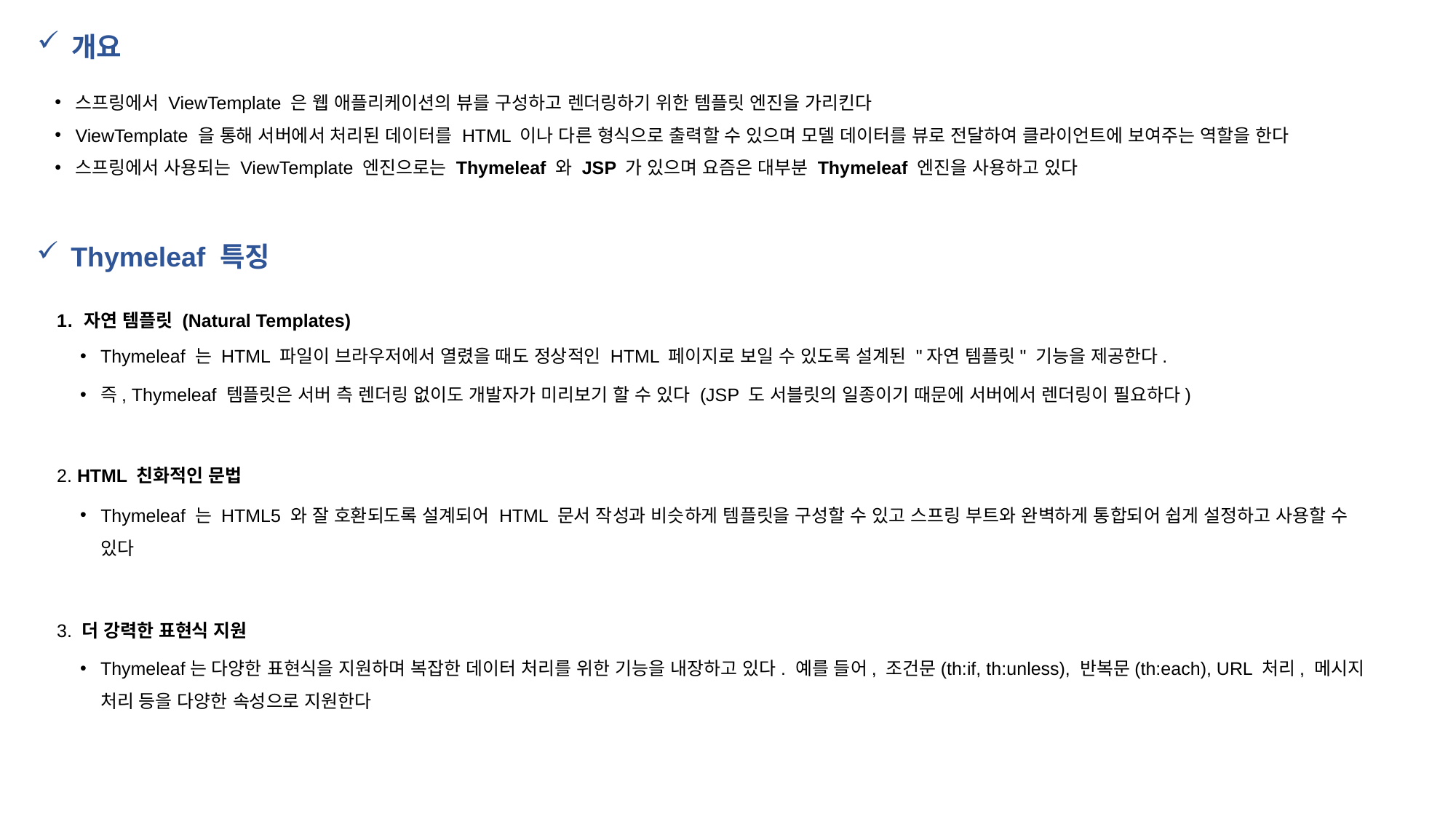

개요
스프링에서 ViewTemplate 은 웹 애플리케이션의 뷰를 구성하고 렌더링하기 위한 템플릿 엔진을 가리킨다
ViewTemplate 을 통해 서버에서 처리된 데이터를 HTML 이나 다른 형식으로 출력할 수 있으며 모델 데이터를 뷰로 전달하여 클라이언트에 보여주는 역할을 한다
스프링에서 사용되는 ViewTemplate 엔진으로는 Thymeleaf 와 JSP 가 있으며 요즘은 대부분 Thymeleaf 엔진을 사용하고 있다
Thymeleaf 특징
자연 템플릿 (Natural Templates)

2. HTML 친화적인 문법

3. 더 강력한 표현식 지원
Thymeleaf 는 HTML 파일이 브라우저에서 열렸을 때도 정상적인 HTML 페이지로 보일 수 있도록 설계된 "자연 템플릿" 기능을 제공한다.
즉, Thymeleaf 템플릿은 서버 측 렌더링 없이도 개발자가 미리보기 할 수 있다 (JSP 도 서블릿의 일종이기 때문에 서버에서 렌더링이 필요하다)
Thymeleaf 는 HTML5 와 잘 호환되도록 설계되어 HTML 문서 작성과 비슷하게 템플릿을 구성할 수 있고 스프링 부트와 완벽하게 통합되어 쉽게 설정하고 사용할 수 있다
Thymeleaf는 다양한 표현식을 지원하며 복잡한 데이터 처리를 위한 기능을 내장하고 있다. 예를 들어, 조건문(th:if, th:unless), 반복문(th:each), URL 처리, 메시지 처리 등을 다양한 속성으로 지원한다